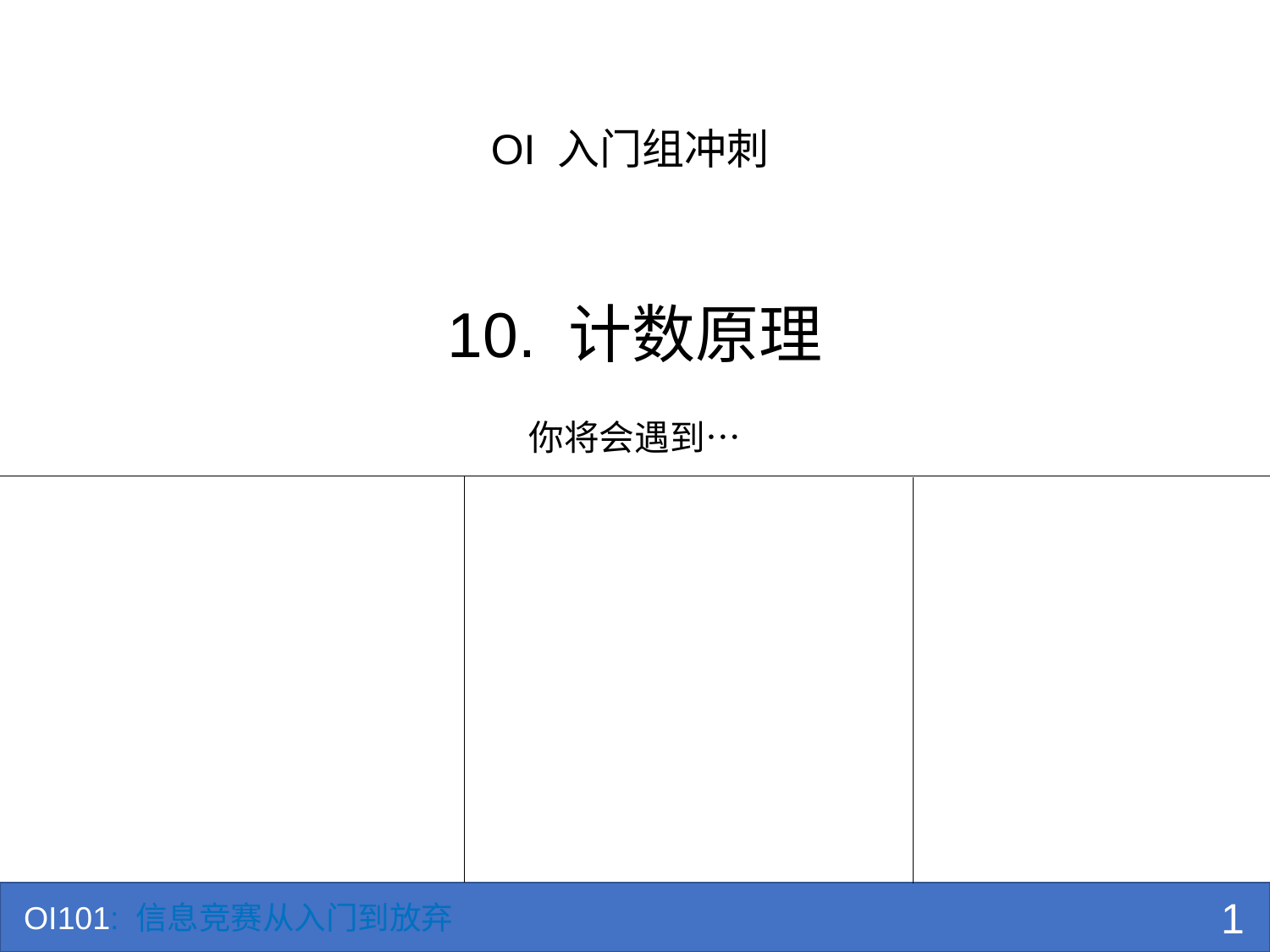

OI 入门组冲刺
# 10. 计数原理
你将会遇到…
1